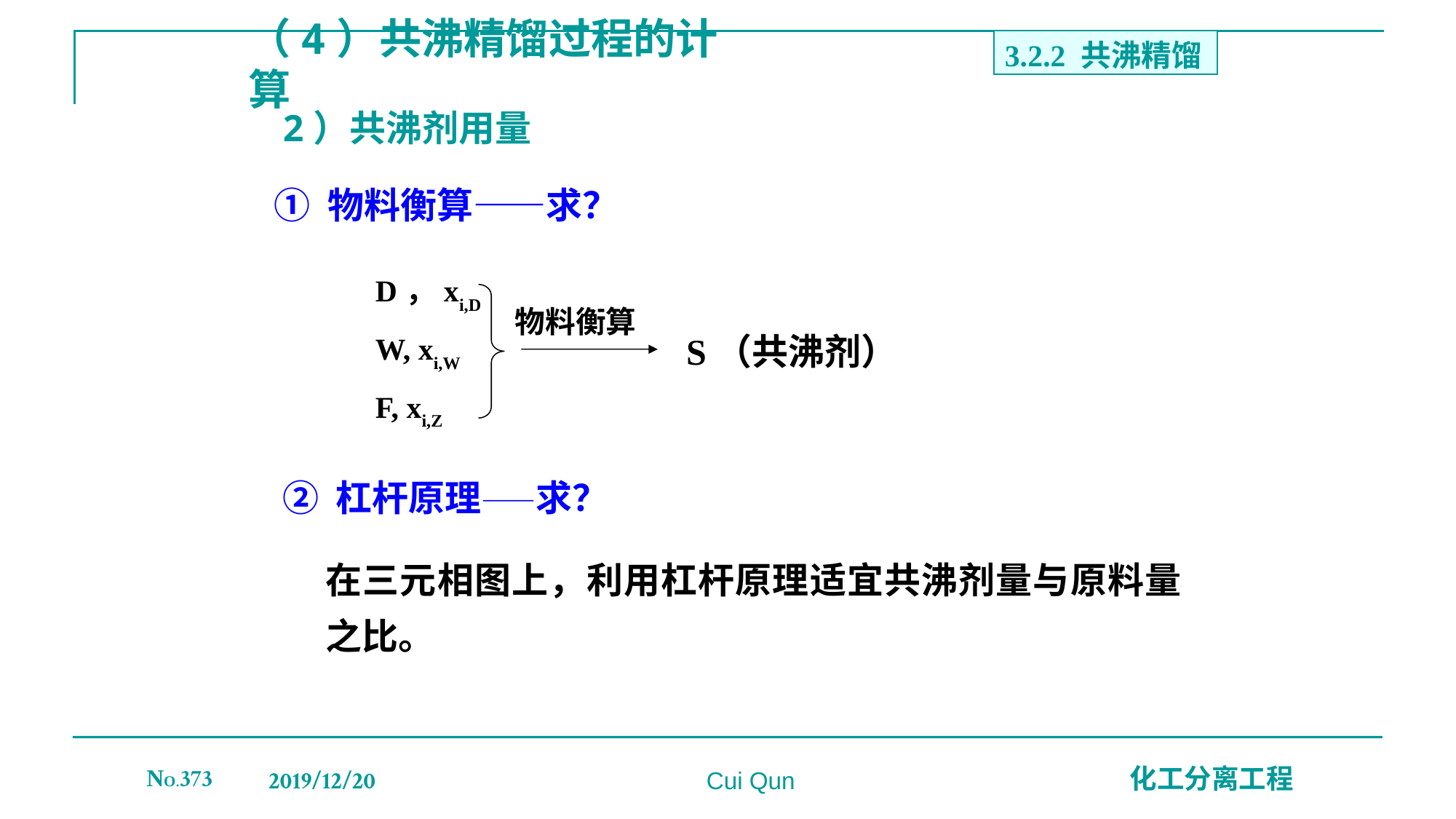

（4）共沸精馏过程的计算
3.2.2 共沸精馏

# 2）共沸剂用量
① 物料衡算——求？
D，xi,D
W, xi,W
F, xi,Z

物料衡算
S（共沸剂）

② 杠杆原理——求？
在三元相图上，利用杠杆原理适宜共沸剂量与原料量之比。
NO.373
2019/12/20
化工分离工程